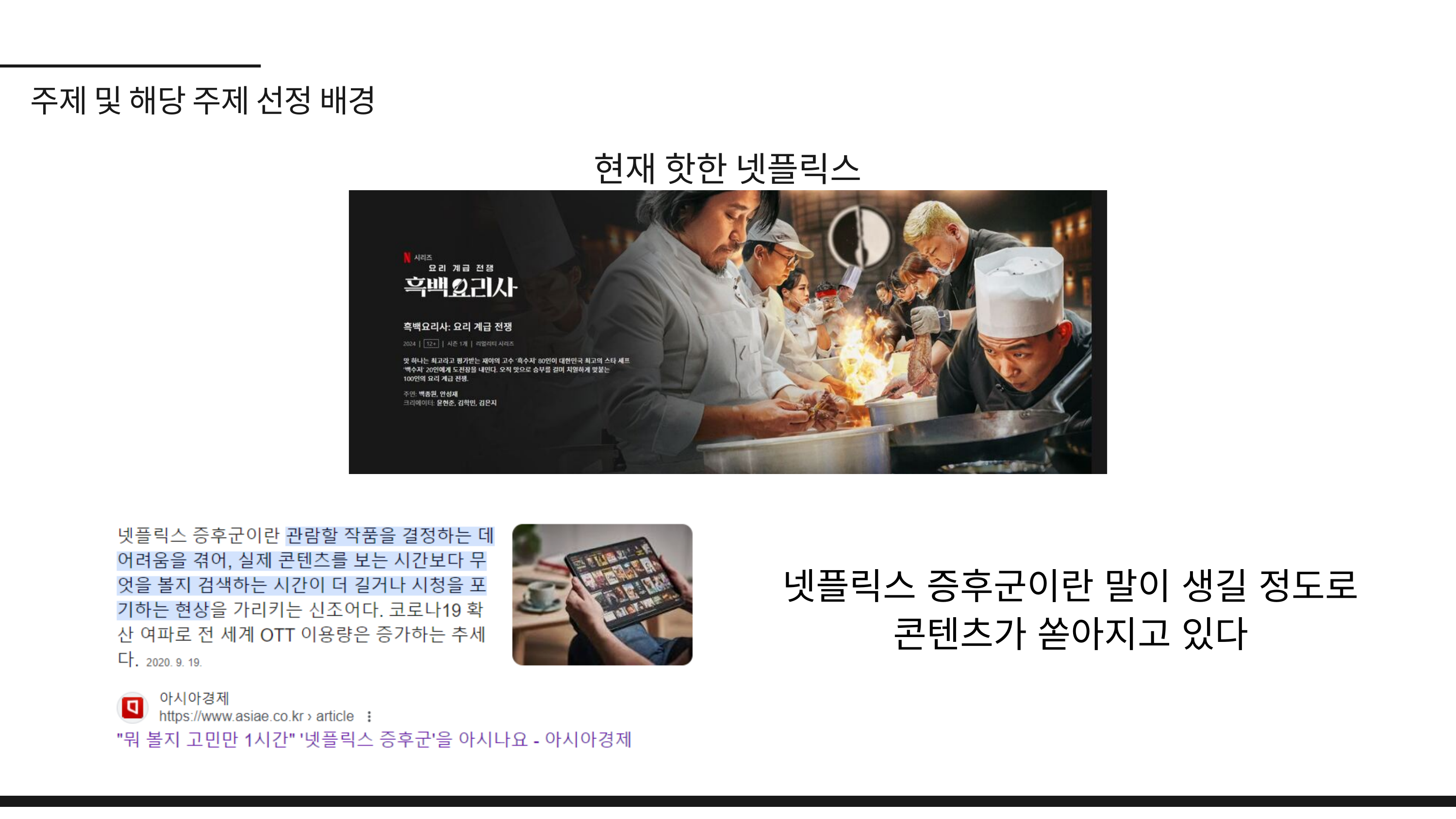

주제 및 해당 주제 선정 배경
현재 핫한 넷플릭스

넷플릭스 증후군이란 말이 생길 정도로 콘텐츠가 쏟아지고 있다